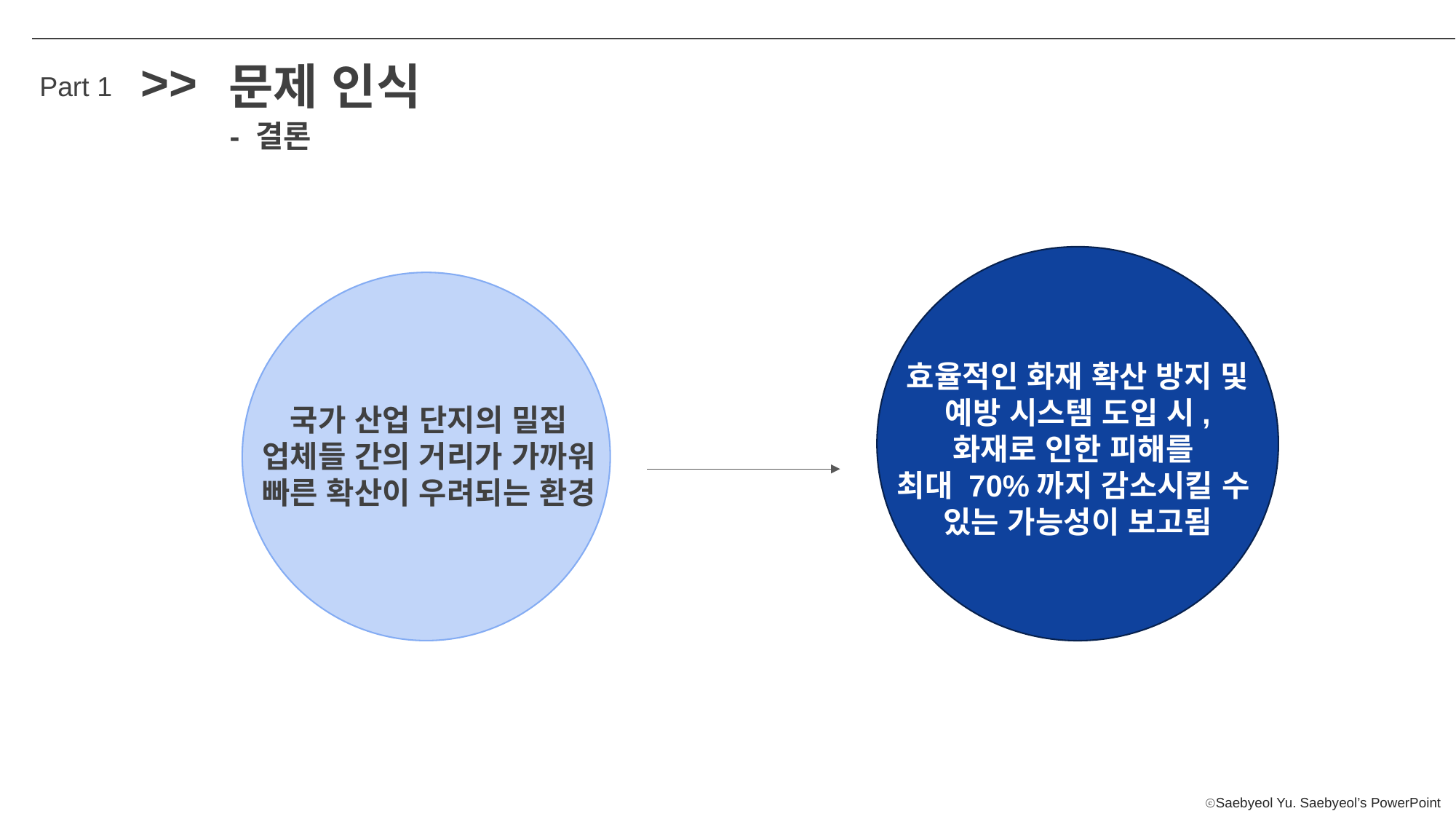

>>
문제 인식
Part 1
- 결론

효율적인 화재 확산 방지 및
예방 시스템 도입 시,
화재로 인한 피해를
최대 70%까지 감소시킬 수
있는 가능성이 보고됨
국가 산업 단지의 밀집
업체들 간의 거리가 가까워
빠른 확산이 우려되는 환경